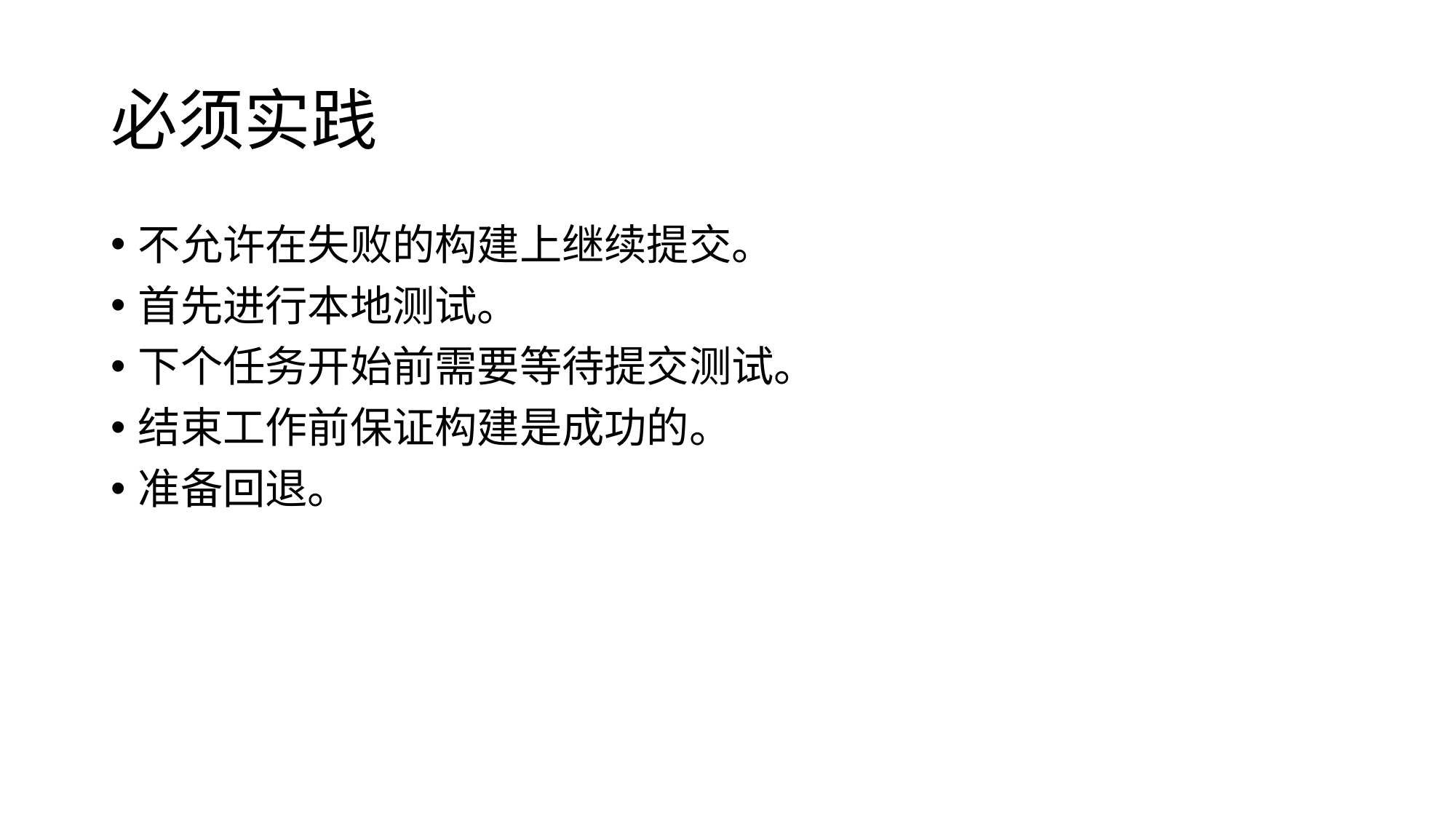

# 必须实践
不允许在失败的构建上继续提交。
首先进行本地测试。
下个任务开始前需要等待提交测试。
结束工作前保证构建是成功的。
准备回退。